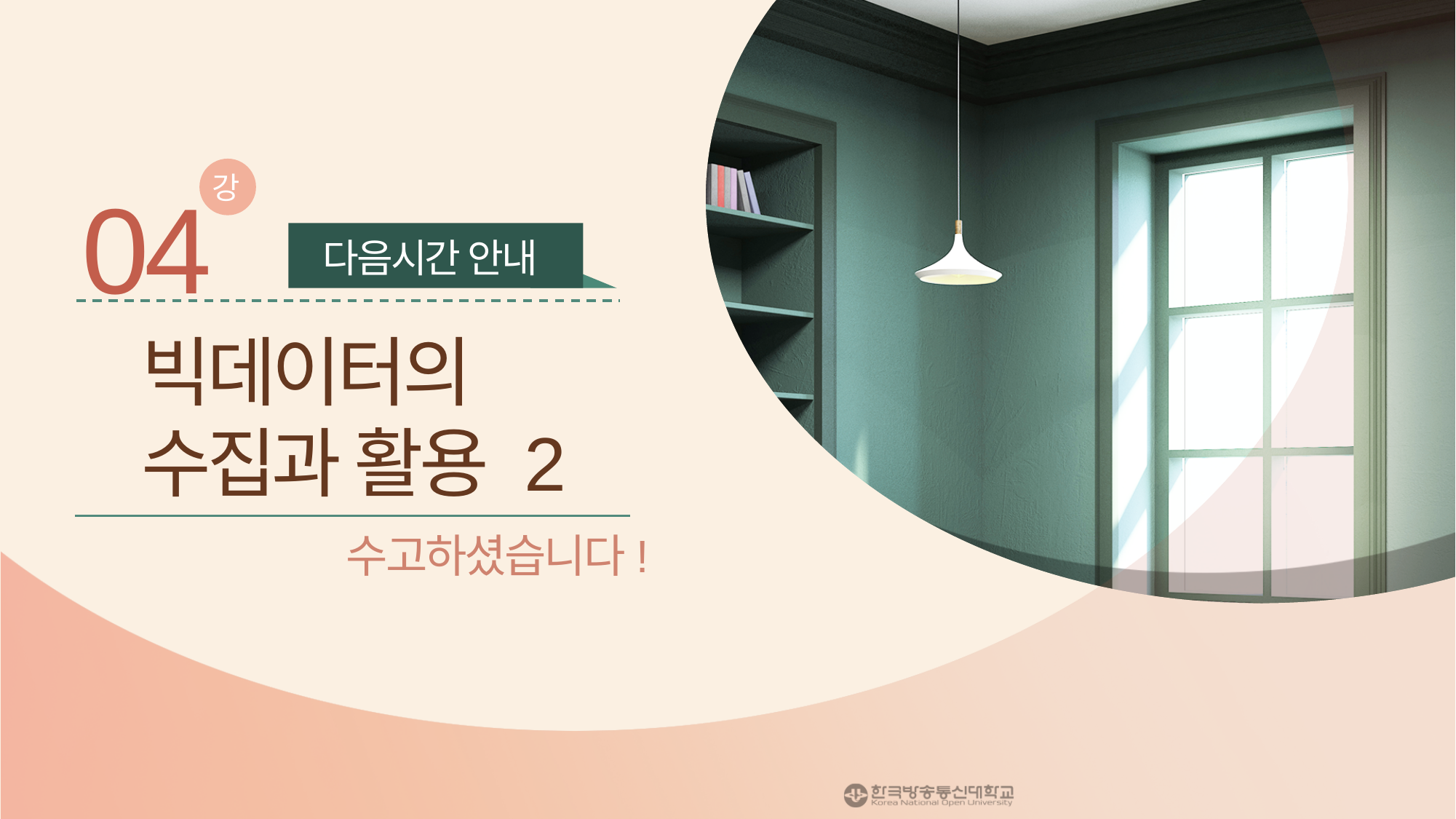

강
04

다음시간 안내
빅데이터의
수집과 활용 2
수고하셨습니다!